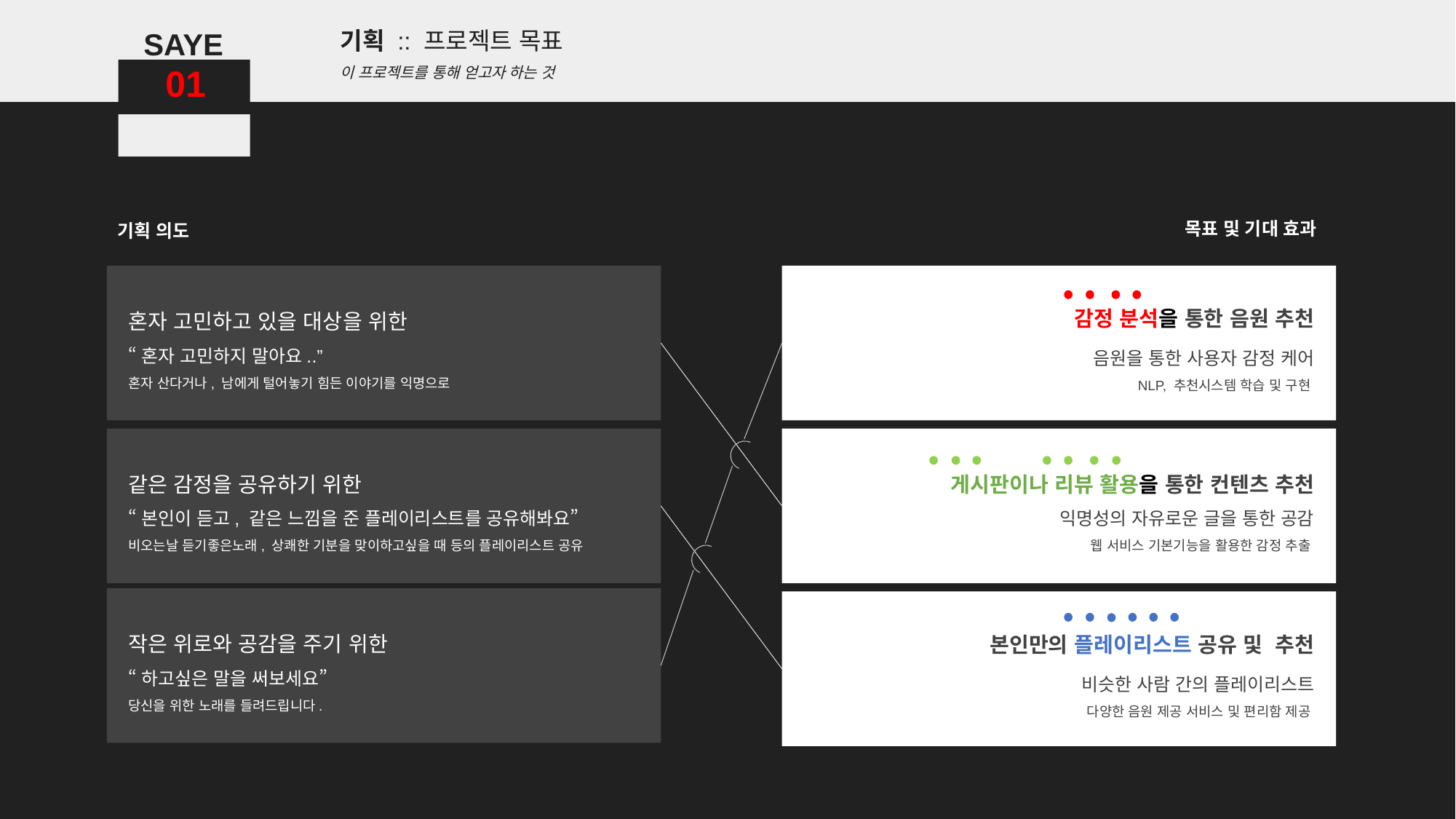

SAYE
SAYE
기능 :: 주요 기능
서비스를 제공하기 위한 핵심 기능
기획 :: 프로젝트 목표
이 프로젝트를 통해 얻고자 하는 것
01

목표 및 기대 효과
기획 의도
혼자 고민하고 있을 대상을 위한
“혼자 고민하지 말아요..”
혼자 산다거나, 남에게 털어놓기 힘든 이야기를 익명으로
감정 분석을 통한 음원 추천

음원을 통한 사용자 감정 케어
NLP, 추천시스템 학습 및 구현

같은 감정을 공유하기 위한
“본인이 듣고, 같은 느낌을 준 플레이리스트를 공유해봐요”
비오는날 듣기좋은노래, 상쾌한 기분을 맞이하고싶을 때 등의 플레이리스트 공유
게시판이나 리뷰 활용을 통한 컨텐츠 추천
익명성의 자유로운 글을 통한 공감
웹 서비스 기본기능을 활용한 감정 추출

작은 위로와 공감을 주기 위한
“하고싶은 말을 써보세요”
당신을 위한 노래를 들려드립니다.
본인만의 플레이리스트 공유 및  추천

비슷한 사람 간의 플레이리스트
다양한 음원 제공 서비스 및 편리함 제공